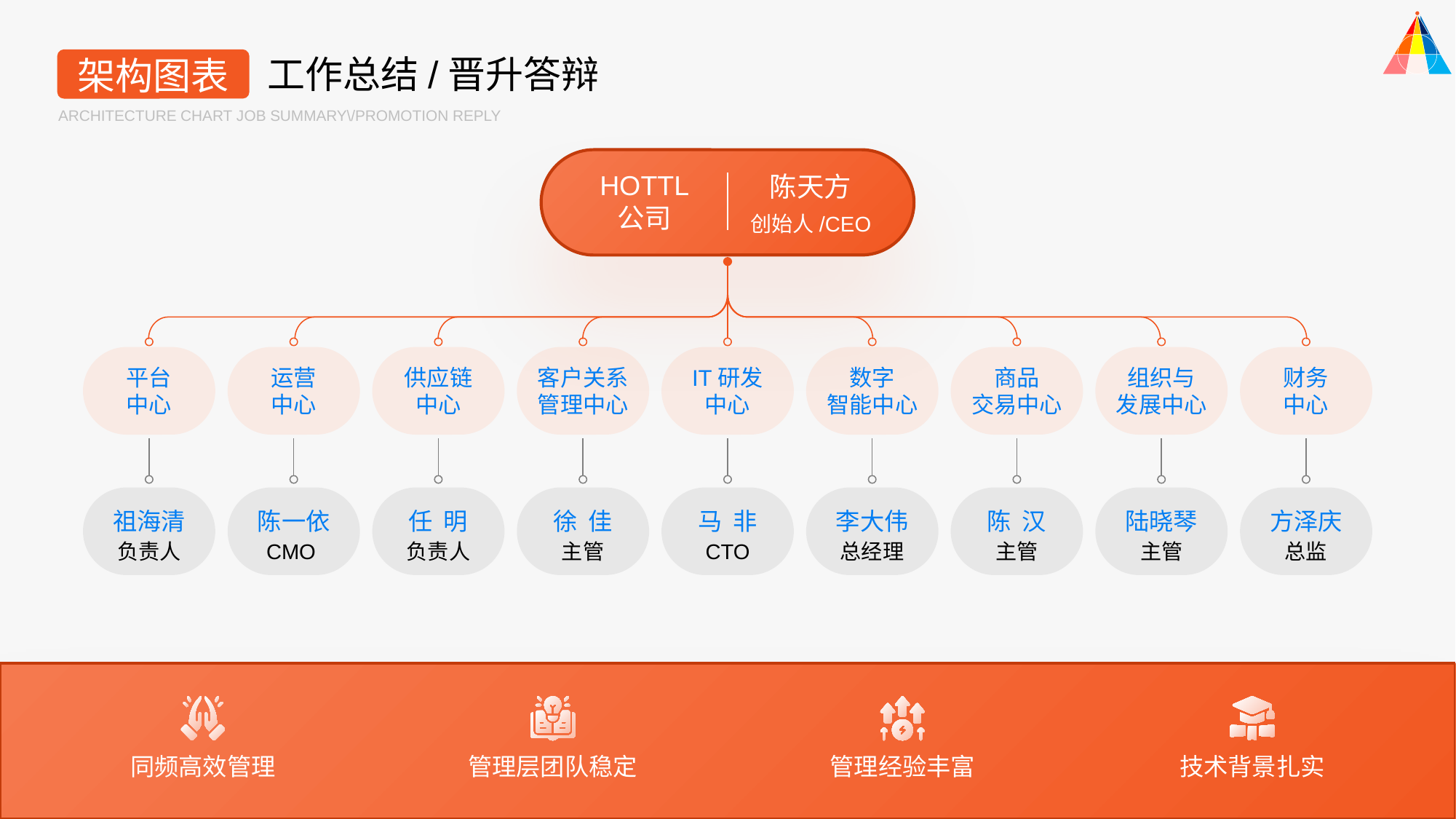

工作总结/晋升答辩

架构图表
ARCHITECTURE CHART JOB SUMMARY\/PROMOTION REPLY

HOTTL
公司
陈天方
创始人/CEO

平台
中心
运营
中心
供应链
中心
客户关系
管理中心
IT研发
中心
数字
智能中心
商品
交易中心
组织与
发展中心
财务
中心

祖海清
陈一依
任  明
徐  佳
马  非
李大伟
陈  汉
陆晓琴
方泽庆
负责人
CMO
负责人
主管
CTO
总经理
主管
主管
总监

同频高效管理
管理层团队稳定
管理经验丰富
技术背景扎实